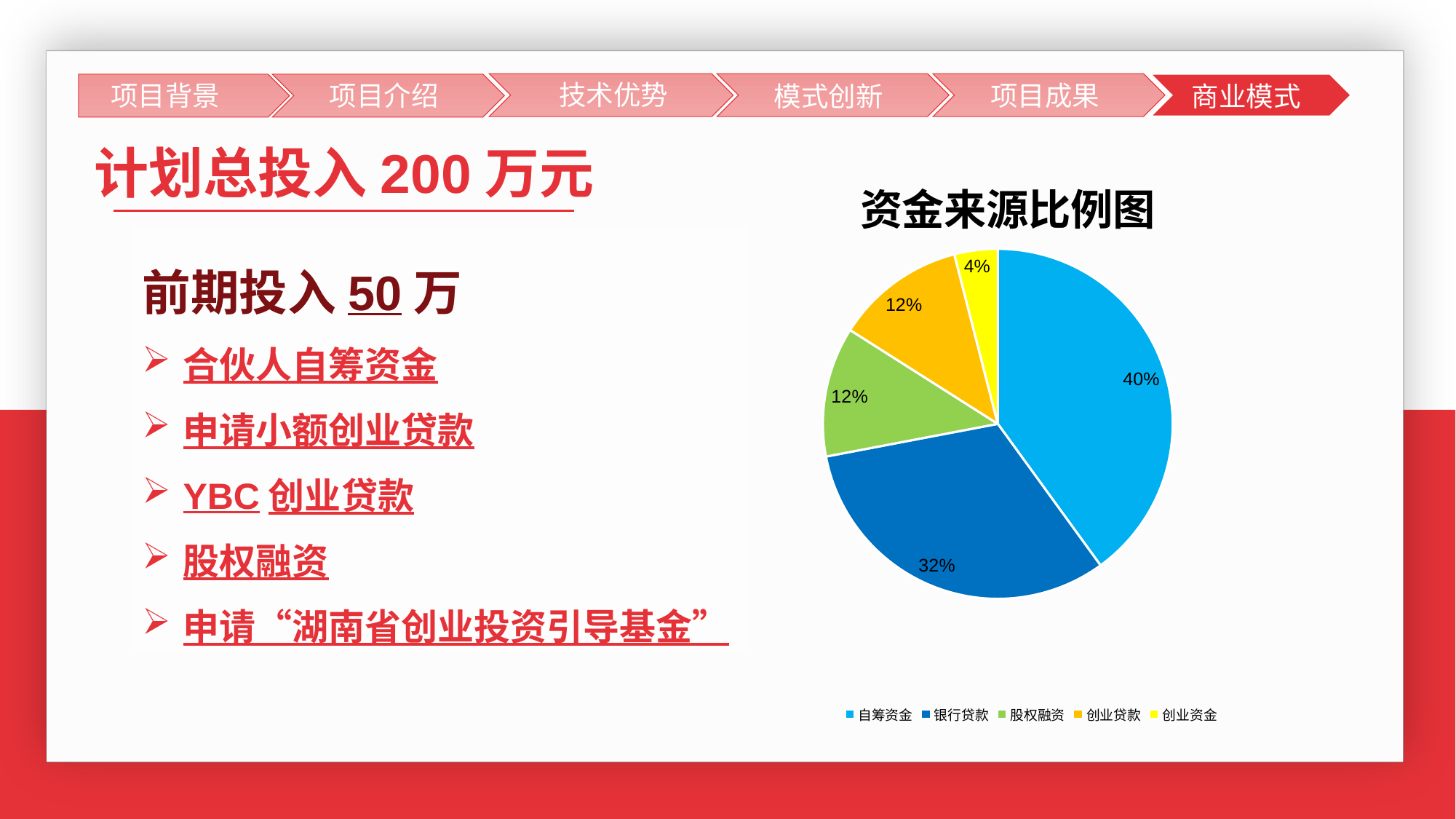

### Chart: 资金来源比例图

| Category |
|---|
技术优势
项目背景
项目背景
项目介绍
团队成果
项目成果

模式创新
商业模式

### Chart: 资金来源比例图

| Category | 列1 |
|---|---|
| 自筹资金 | 0.4 |
| 银行贷款 | 0.32 |
| 股权融资 | 0.12 |
| 创业贷款 | 0.12 |
| 创业资金 | 0.04 |
计划总投入200万元
前期投入50万
合伙人自筹资金
申请小额创业贷款
YBC创业贷款
股权融资
申请“湖南省创业投资引导基金”